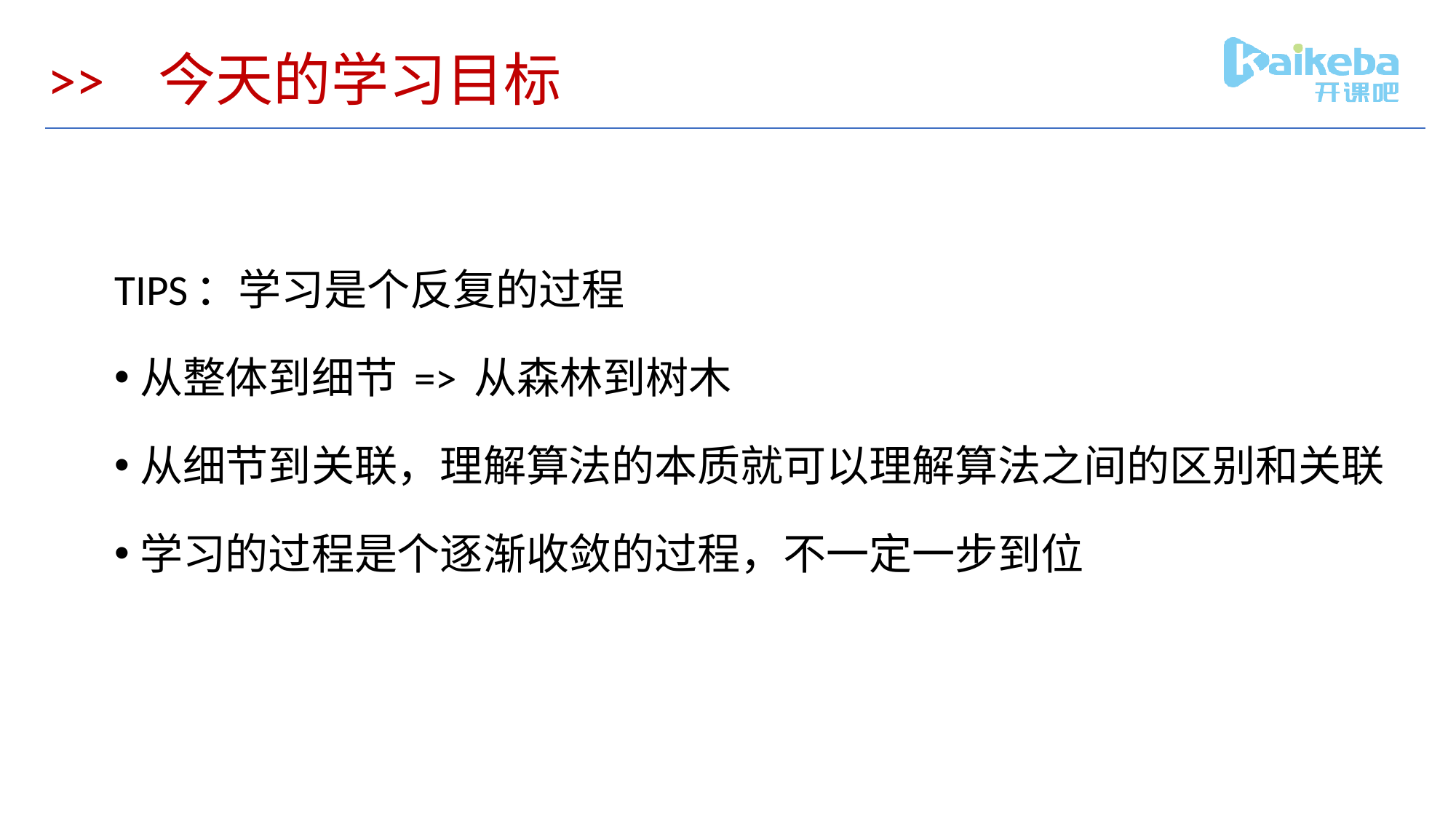

# >>   今天的学习目标
TIPS：学习是个反复的过程
从整体到细节 => 从森林到树木
从细节到关联，理解算法的本质就可以理解算法之间的区别和关联
学习的过程是个逐渐收敛的过程，不一定一步到位